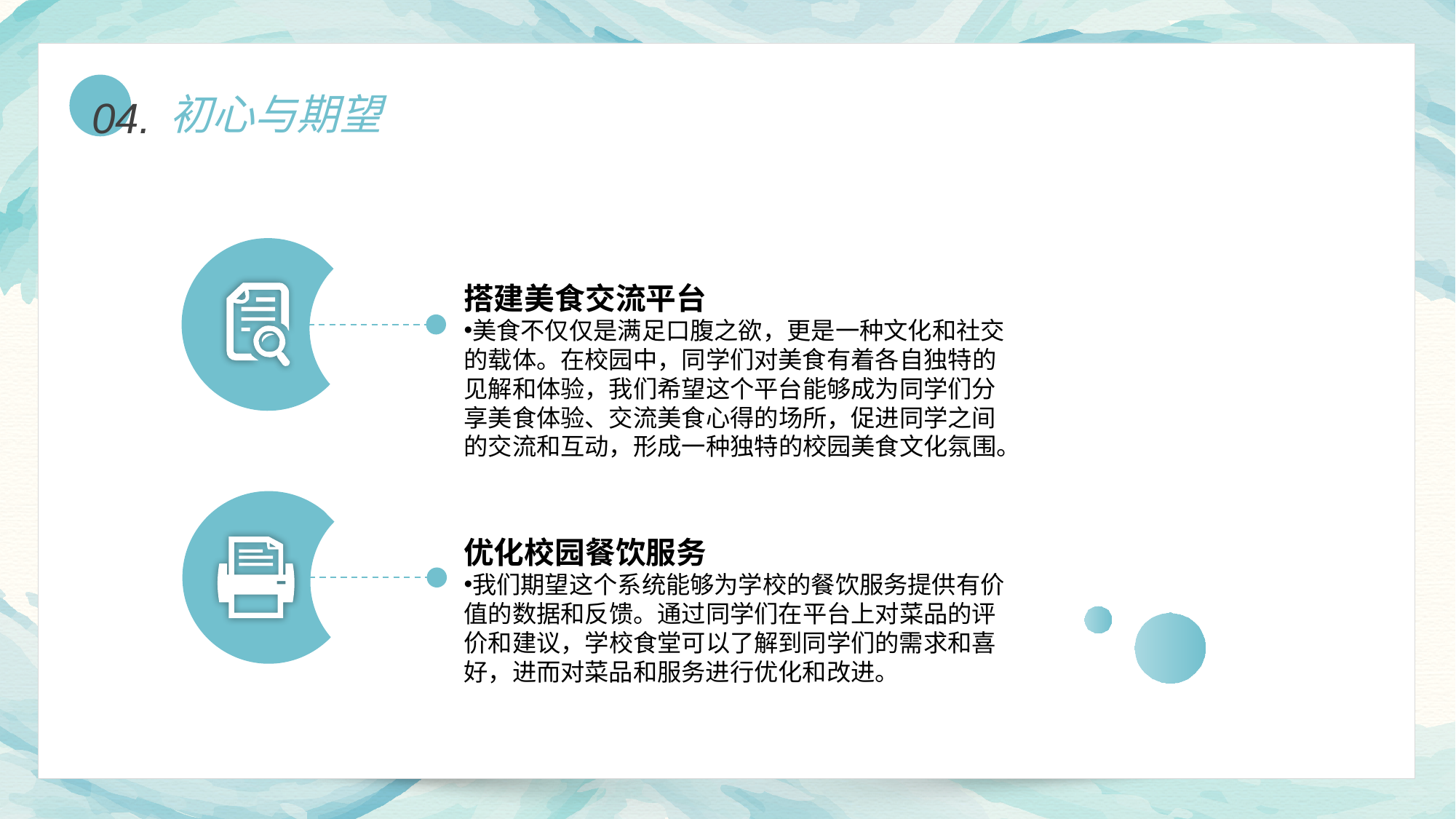

04.
初心与期望

搭建美食交流平台

美食不仅仅是满足口腹之欲，更是一种文化和社交的载体。在校园中，同学们对美食有着各自独特的见解和体验，我们希望这个平台能够成为同学们分享美食体验、交流美食心得的场所，促进同学之间的交流和互动，形成一种独特的校园美食文化氛围。

优化校园餐饮服务

我们期望这个系统能够为学校的餐饮服务提供有价值的数据和反馈。通过同学们在平台上对菜品的评价和建议，学校食堂可以了解到同学们的需求和喜好，进而对菜品和服务进行优化和改进。